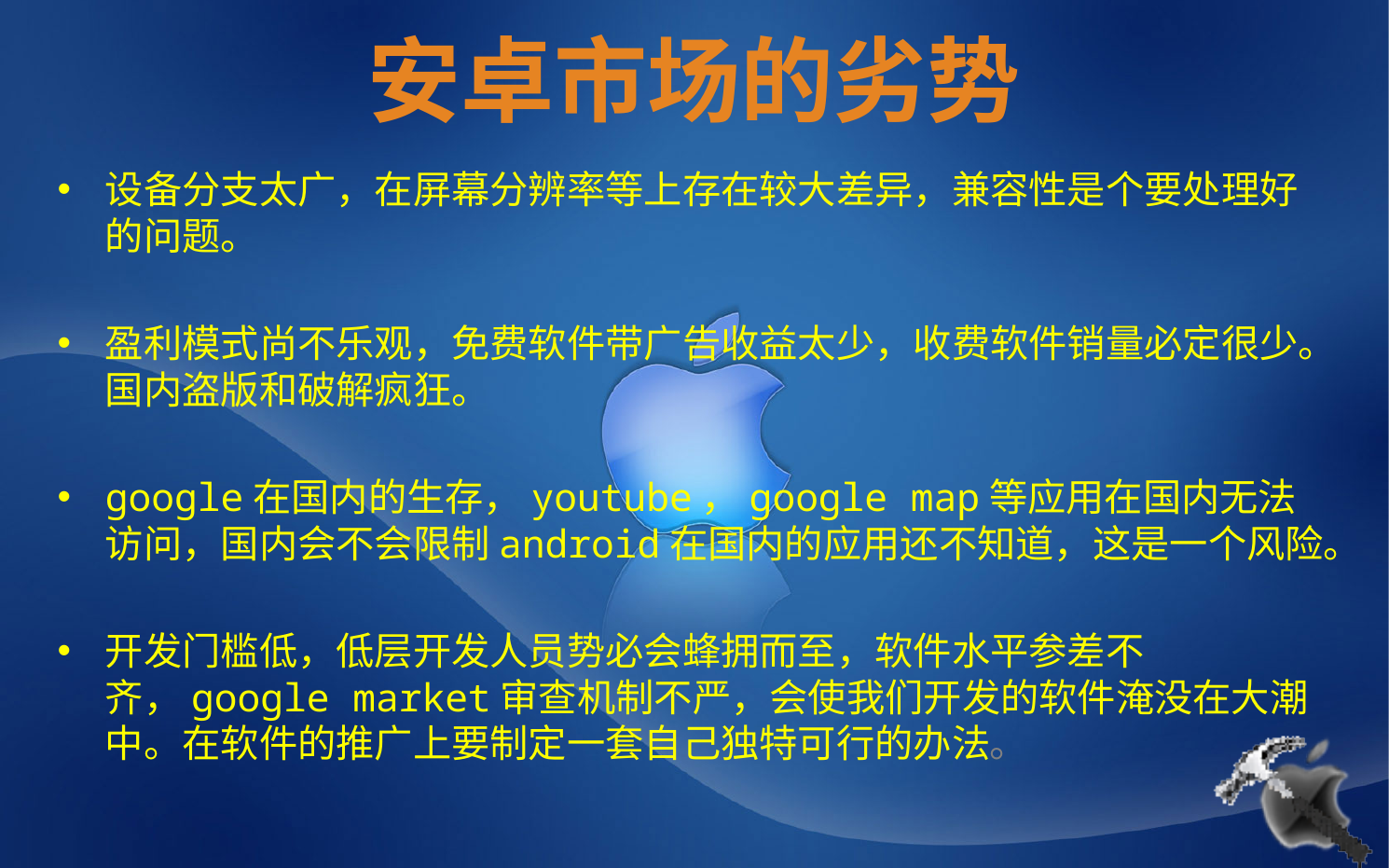

安卓市场的劣势
设备分支太广，在屏幕分辨率等上存在较大差异，兼容性是个要处理好的问题。

盈利模式尚不乐观，免费软件带广告收益太少，收费软件销量必定很少。国内盗版和破解疯狂。

google在国内的生存，youtube，google map等应用在国内无法访问，国内会不会限制android在国内的应用还不知道，这是一个风险。

开发门槛低，低层开发人员势必会蜂拥而至，软件水平参差不齐，google market审查机制不严，会使我们开发的软件淹没在大潮中。在软件的推广上要制定一套自己独特可行的办法。